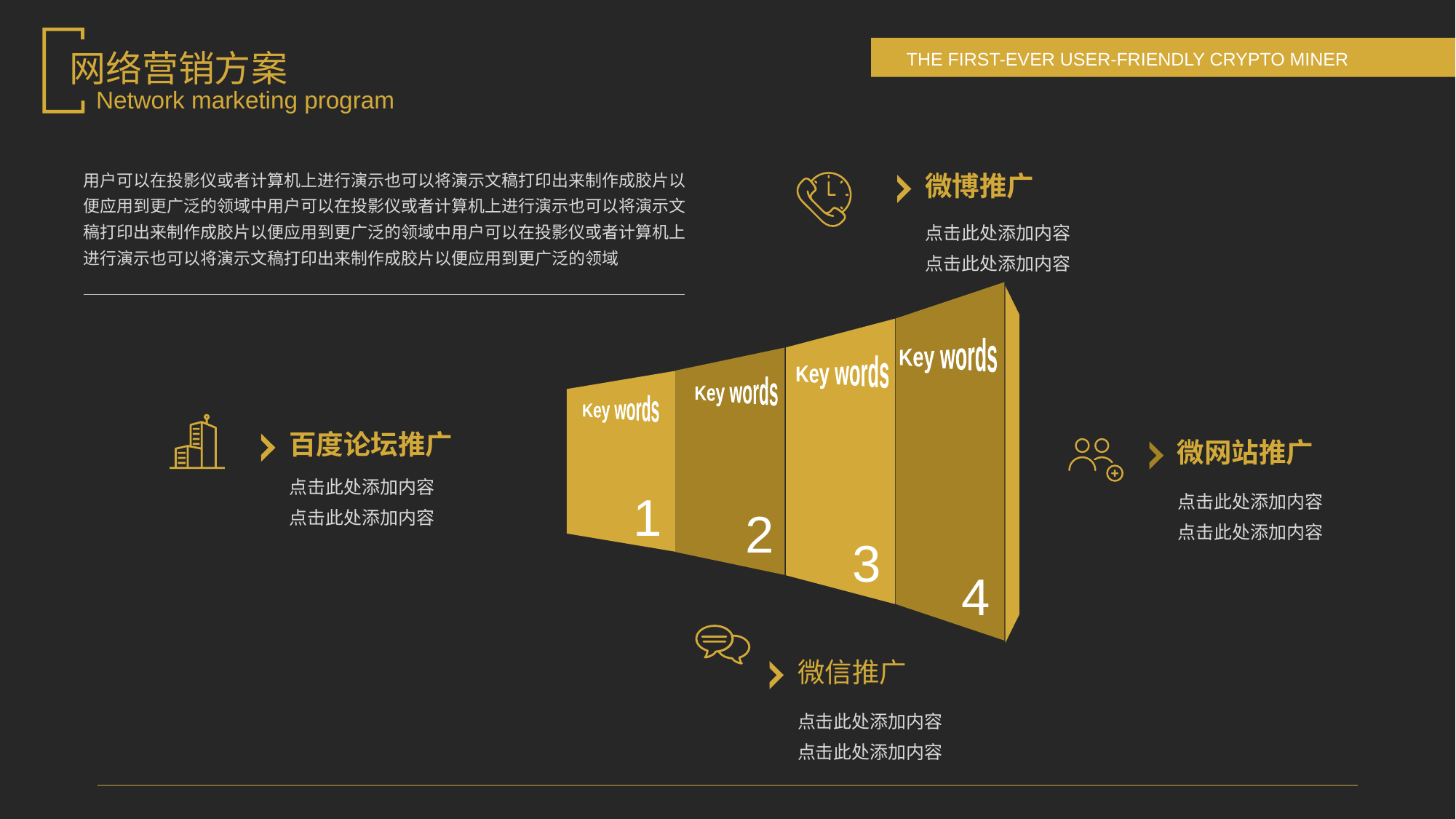

网络营销方案
Network marketing program
用户可以在投影仪或者计算机上进行演示也可以将演示文稿打印出来制作成胶片以便应用到更广泛的领域中用户可以在投影仪或者计算机上进行演示也可以将演示文稿打印出来制作成胶片以便应用到更广泛的领域中用户可以在投影仪或者计算机上进行演示也可以将演示文稿打印出来制作成胶片以便应用到更广泛的领域

微博推广

点击此处添加内容
点击此处添加内容

Key words
Key words
Key words
Key words

1
2
3
4

百度论坛推广

点击此处添加内容
点击此处添加内容
微网站推广

点击此处添加内容
点击此处添加内容

微信推广

点击此处添加内容
点击此处添加内容